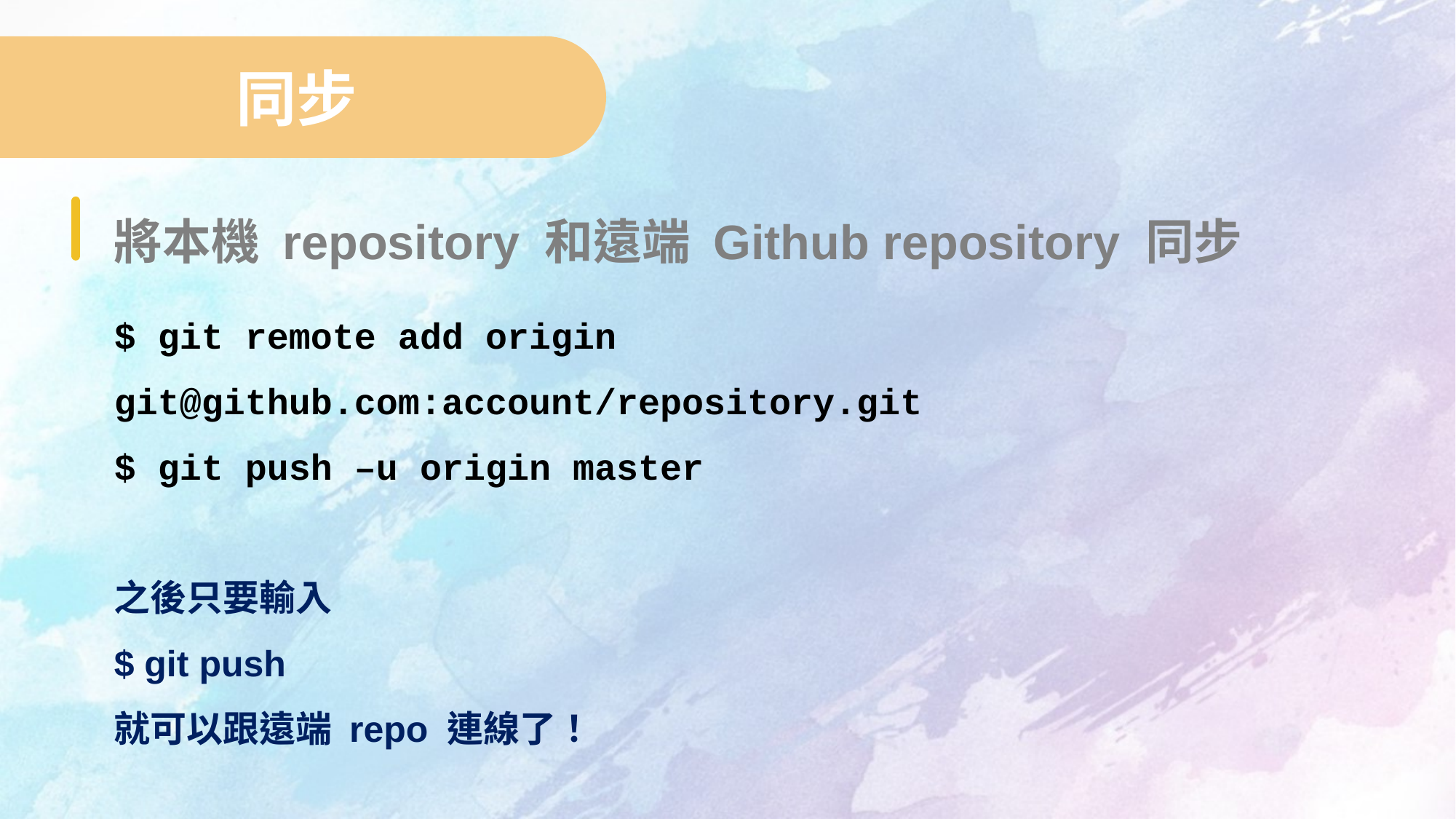

同步
將本機 repository 和遠端 Github repository 同步
$ git remote add origin git@github.com:account/repository.git
$ git push –u origin master
之後只要輸入
$ git push
就可以跟遠端 repo 連線了！